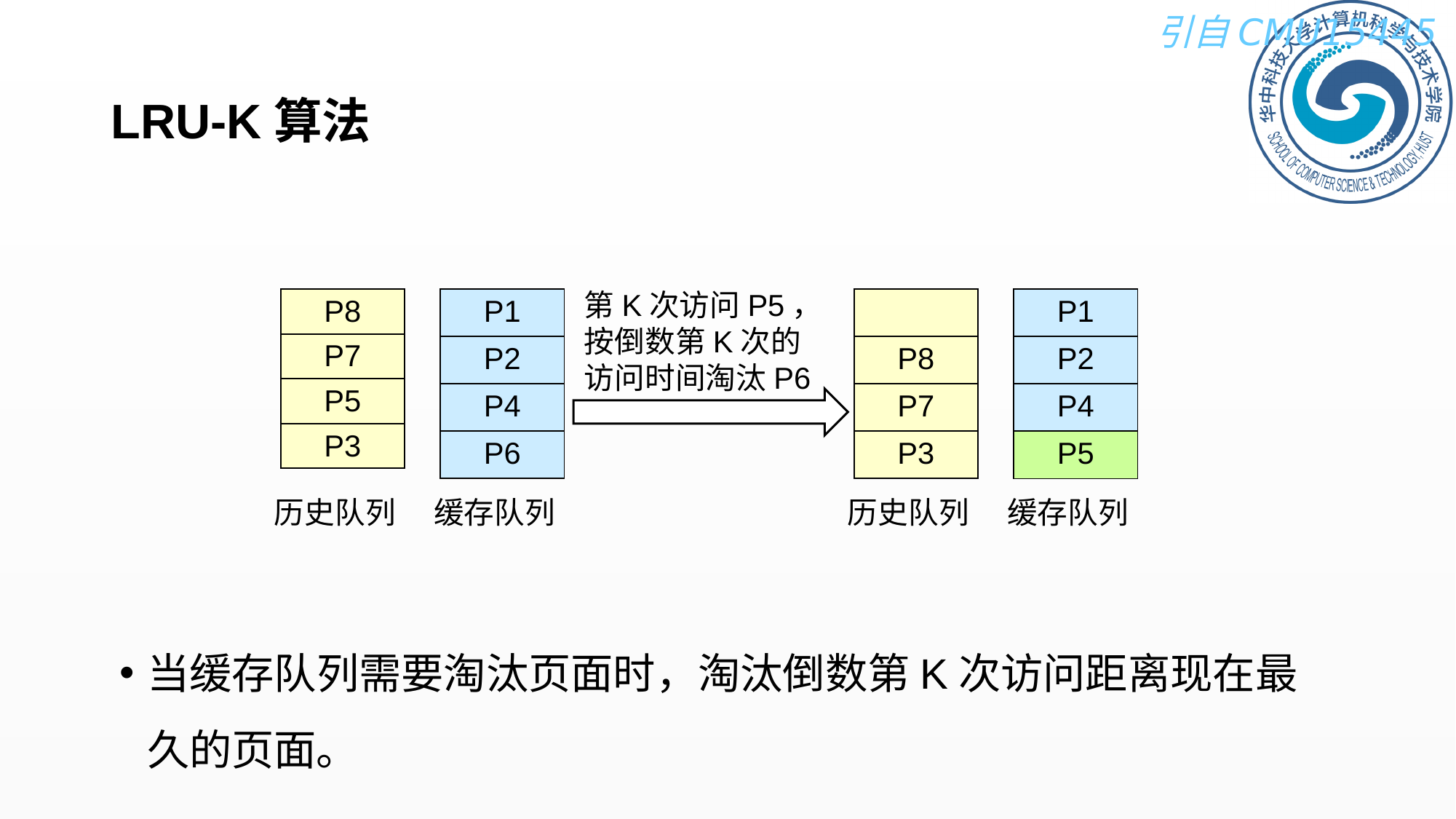

# LRU-K算法
第K次访问P5，按倒数第K次的访问时间淘汰P6
| P1 |
| --- |
| P2 |
| P4 |
| P6 |
|  |
| --- |
| P8 |
| P7 |
| P3 |
| P8 |
| --- |
| P7 |
| P5 |
| P3 |
| P1 |
| --- |
| P2 |
| P4 |
| P5 |

历史队列
缓存队列
历史队列
缓存队列
当缓存队列需要淘汰页面时，淘汰倒数第K次访问距离现在最久的页面。
104